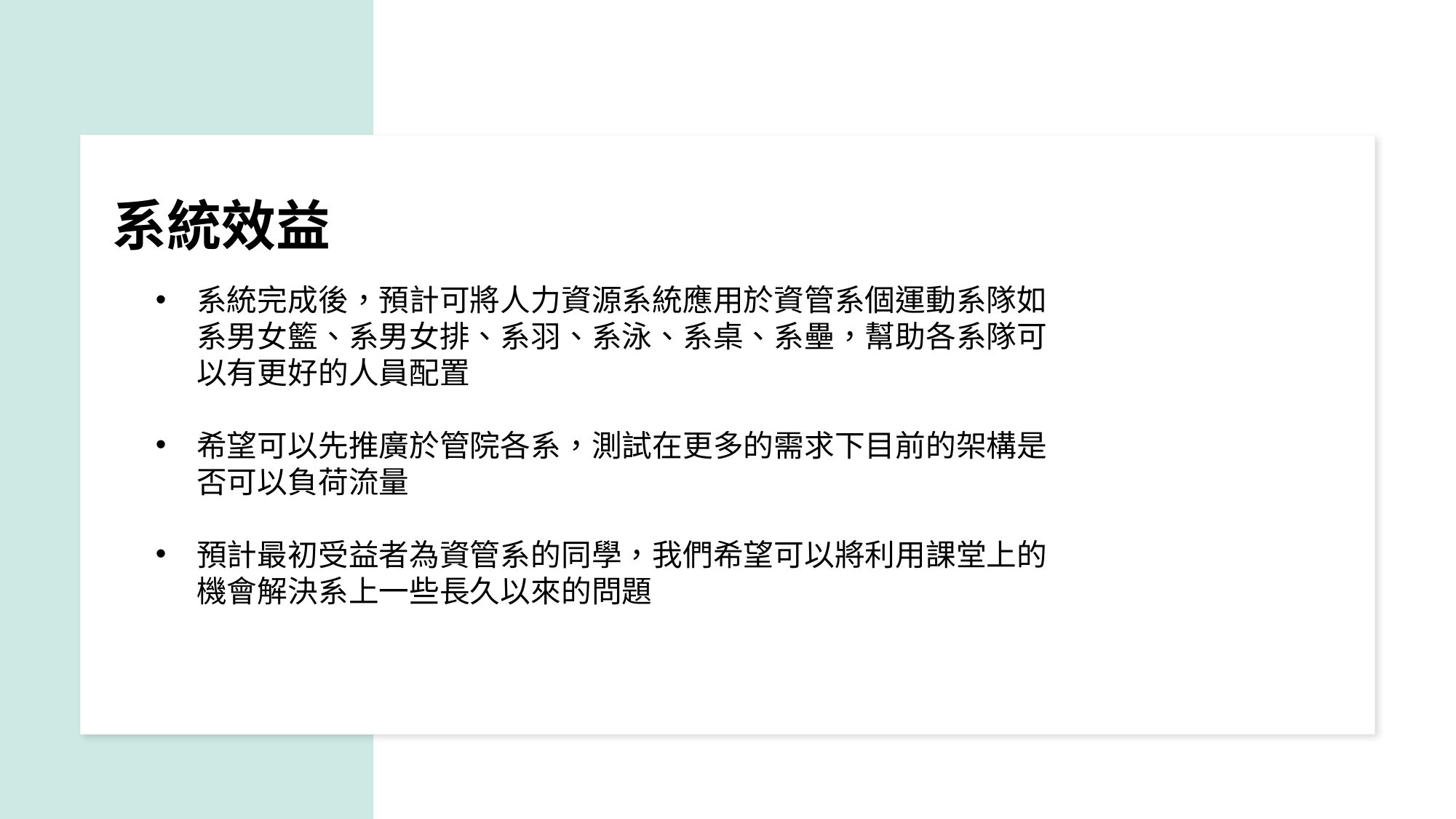

系統效益
系統完成後，預計可將人力資源系統應用於資管系個運動系隊如系男女籃、系男女排、系羽、系泳、系桌、系壘，幫助各系隊可以有更好的人員配置

希望可以先推廣於管院各系，測試在更多的需求下目前的架構是否可以負荷流量

預計最初受益者為資管系的同學，我們希望可以將利用課堂上的機會解決系上一些長久以來的問題